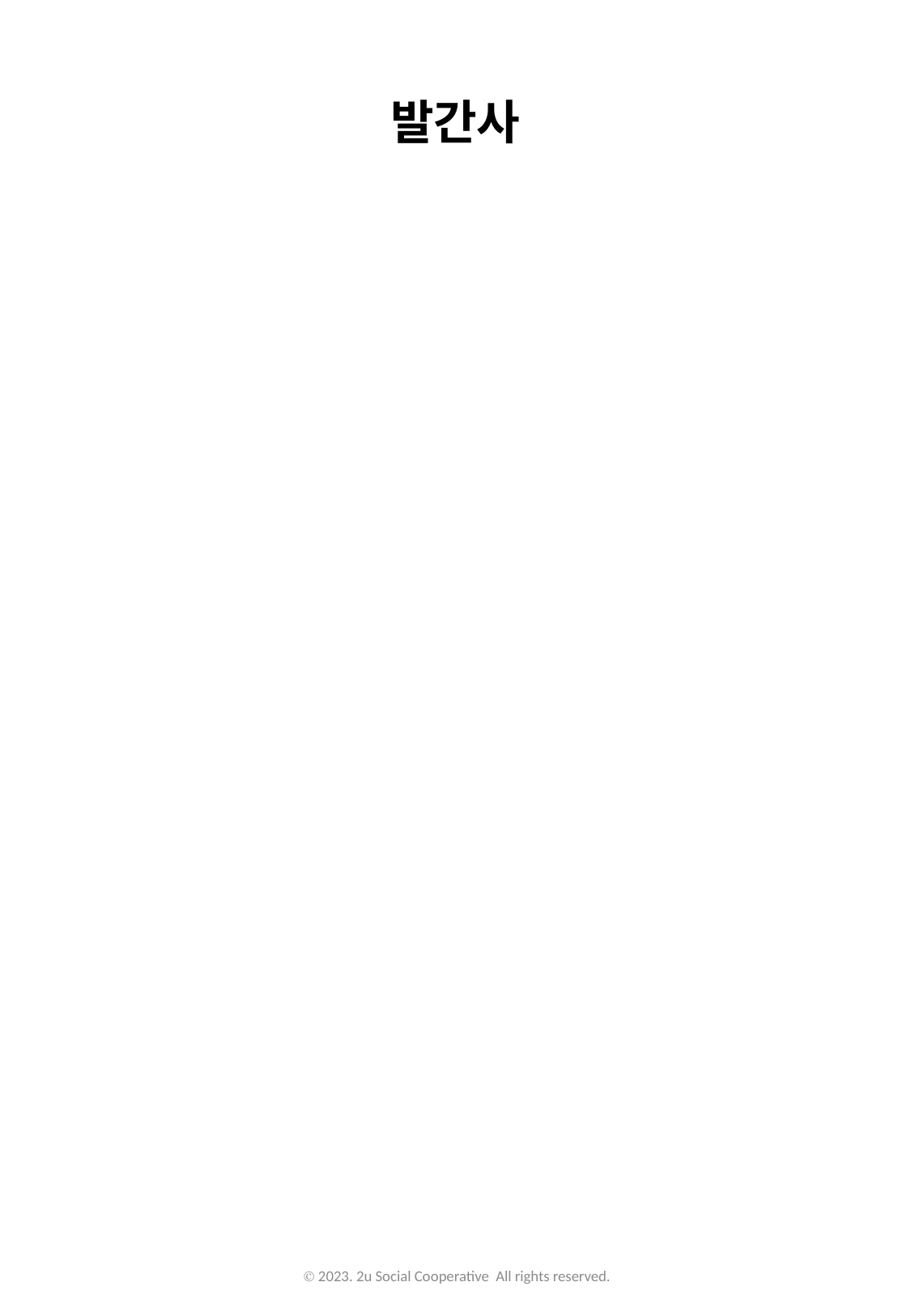

발간사
Ⓒ 2023. 2u Social Cooperative  All rights reserved.